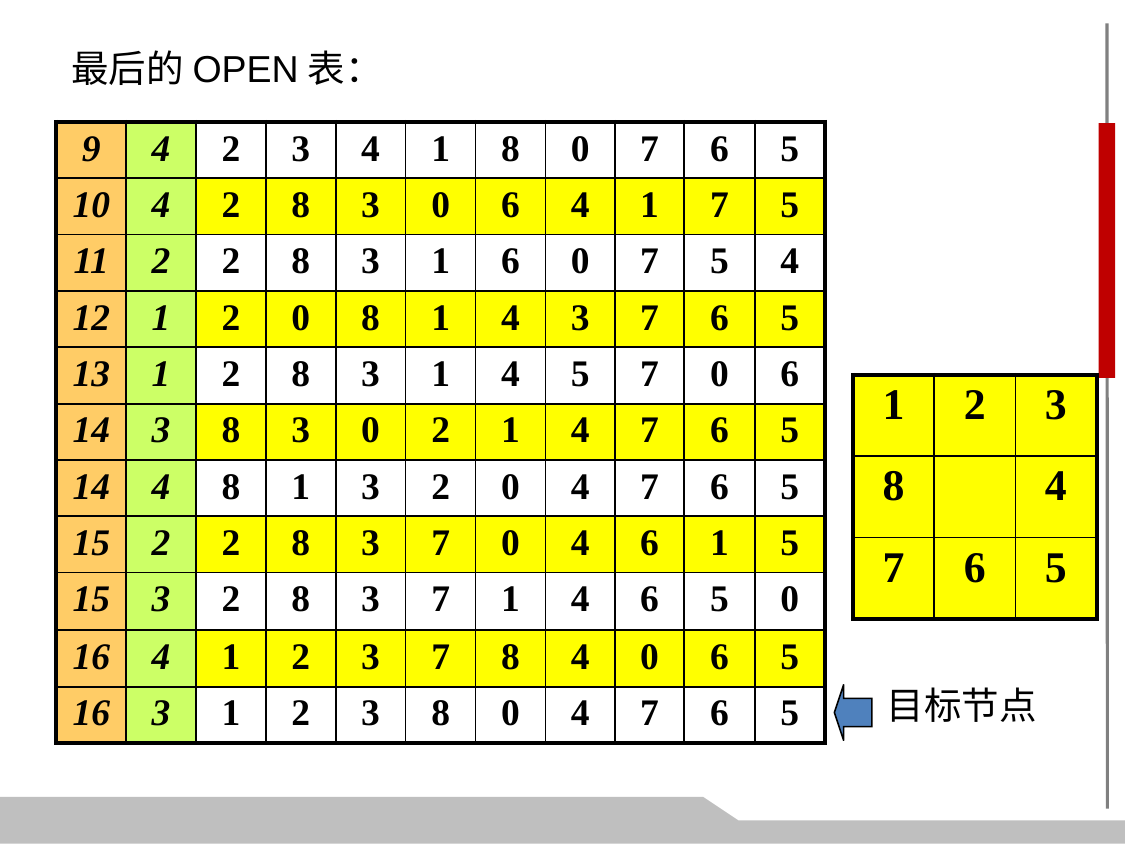

最后的OPEN表：
| 9 | 4 | 2 | 3 | 4 | 1 | 8 | 0 | 7 | 6 | 5 |
| --- | --- | --- | --- | --- | --- | --- | --- | --- | --- | --- |
| 10 | 4 | 2 | 8 | 3 | 0 | 6 | 4 | 1 | 7 | 5 |
| 11 | 2 | 2 | 8 | 3 | 1 | 6 | 0 | 7 | 5 | 4 |
| 12 | 1 | 2 | 0 | 8 | 1 | 4 | 3 | 7 | 6 | 5 |
| 13 | 1 | 2 | 8 | 3 | 1 | 4 | 5 | 7 | 0 | 6 |
| 14 | 3 | 8 | 3 | 0 | 2 | 1 | 4 | 7 | 6 | 5 |
| 14 | 4 | 8 | 1 | 3 | 2 | 0 | 4 | 7 | 6 | 5 |
| 15 | 2 | 2 | 8 | 3 | 7 | 0 | 4 | 6 | 1 | 5 |
| 15 | 3 | 2 | 8 | 3 | 7 | 1 | 4 | 6 | 5 | 0 |
| 16 | 4 | 1 | 2 | 3 | 7 | 8 | 4 | 0 | 6 | 5 |
| 16 | 3 | 1 | 2 | 3 | 8 | 0 | 4 | 7 | 6 | 5 |
| 1 | 2 | 3 |
| --- | --- | --- |
| 8 |  | 4 |
| 7 | 6 | 5 |
目标节点